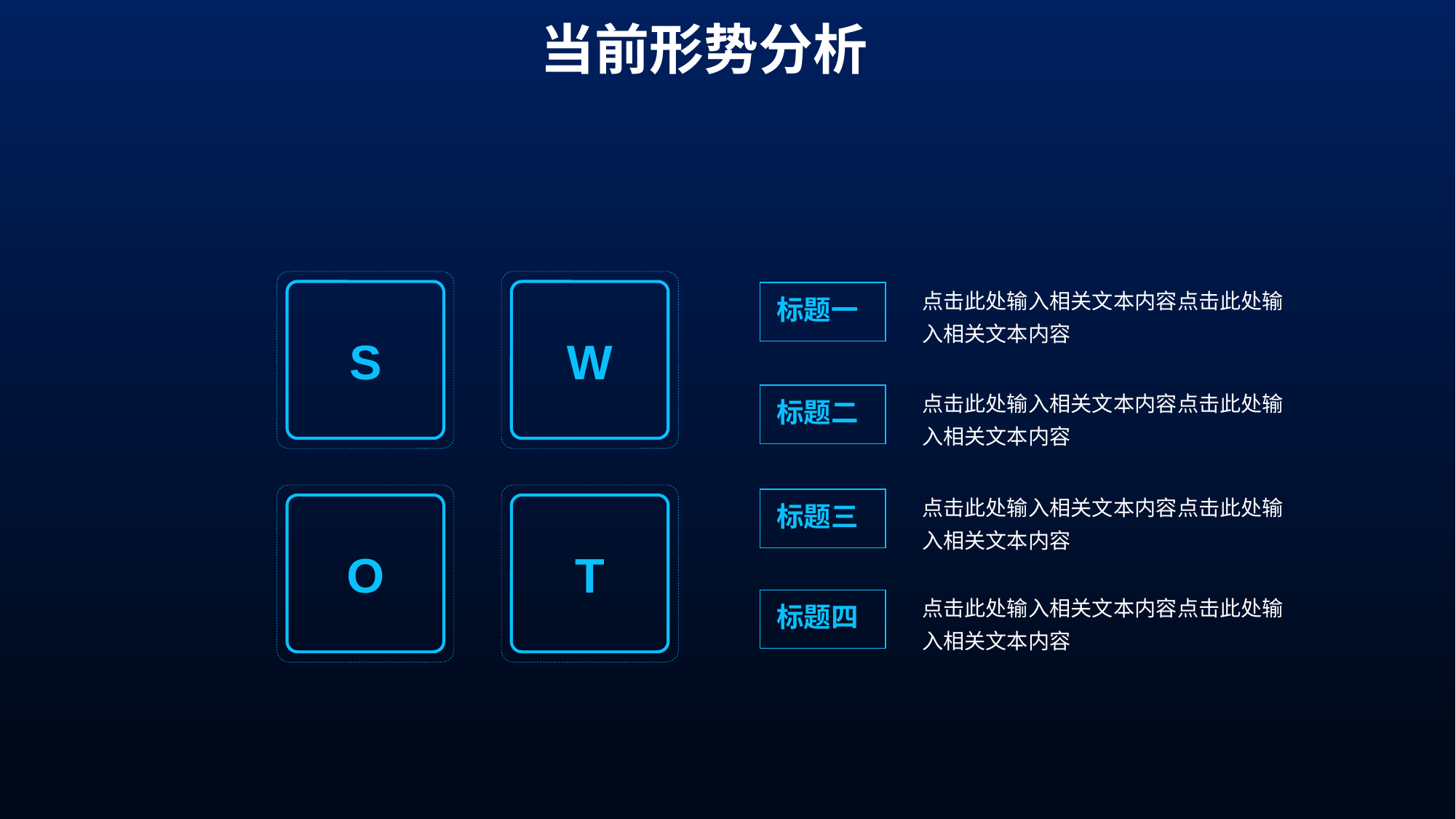

当前形势分析

点击此处输入相关文本内容点击此处输入相关文本内容

标题一
点击此处输入相关文本内容点击此处输入相关文本内容

标题二
点击此处输入相关文本内容点击此处输入相关文本内容

标题三
点击此处输入相关文本内容点击此处输入相关文本内容

标题四
S
W

O
T